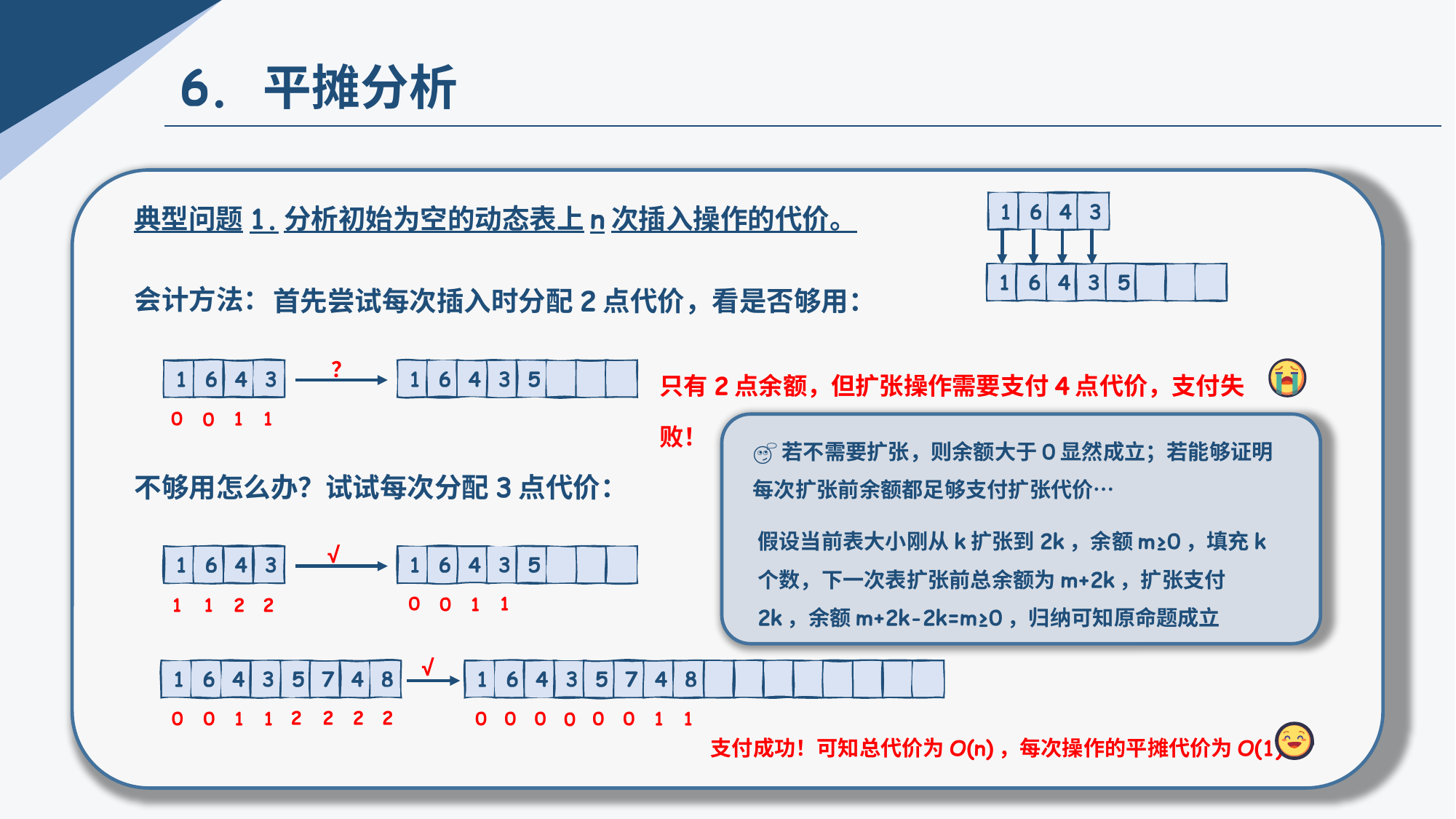

6. 平摊分析

典型问题1.
分析初始为空的动态表上n次插入操作的代价。
1
6
4
3
5

1
6
4
3
会计方法：
首先尝试每次插入时分配2点代价，看是否够用：
？
5

1
6
4
3
1
6
4
3
0
1
1
0
只有2点余额，但扩张操作需要支付4点代价，支付失败！

🤔若不需要扩张，则余额大于0显然成立；若能够证明每次扩张前余额都足够支付扩张代价…
不够用怎么办？试试每次分配3点代价：
假设当前表大小刚从k扩张到2k，余额m≥0，填充k个数，下一次表扩张前总余额为m+2k，扩张支付2k，余额m+2k-2k=m≥0，归纳可知原命题成立
√
5

1
6
4
3
1
6
4
3
0
1
1
0
1
2
2
1
√
5
7
4
8
5
7
4
8

1
6
4
3
1
6
4
3

2
2
2
2
0
1
0
1
0
0
1
0
0
1
0
0
支付成功！可知总代价为O(n)，每次操作的平摊代价为O(1)